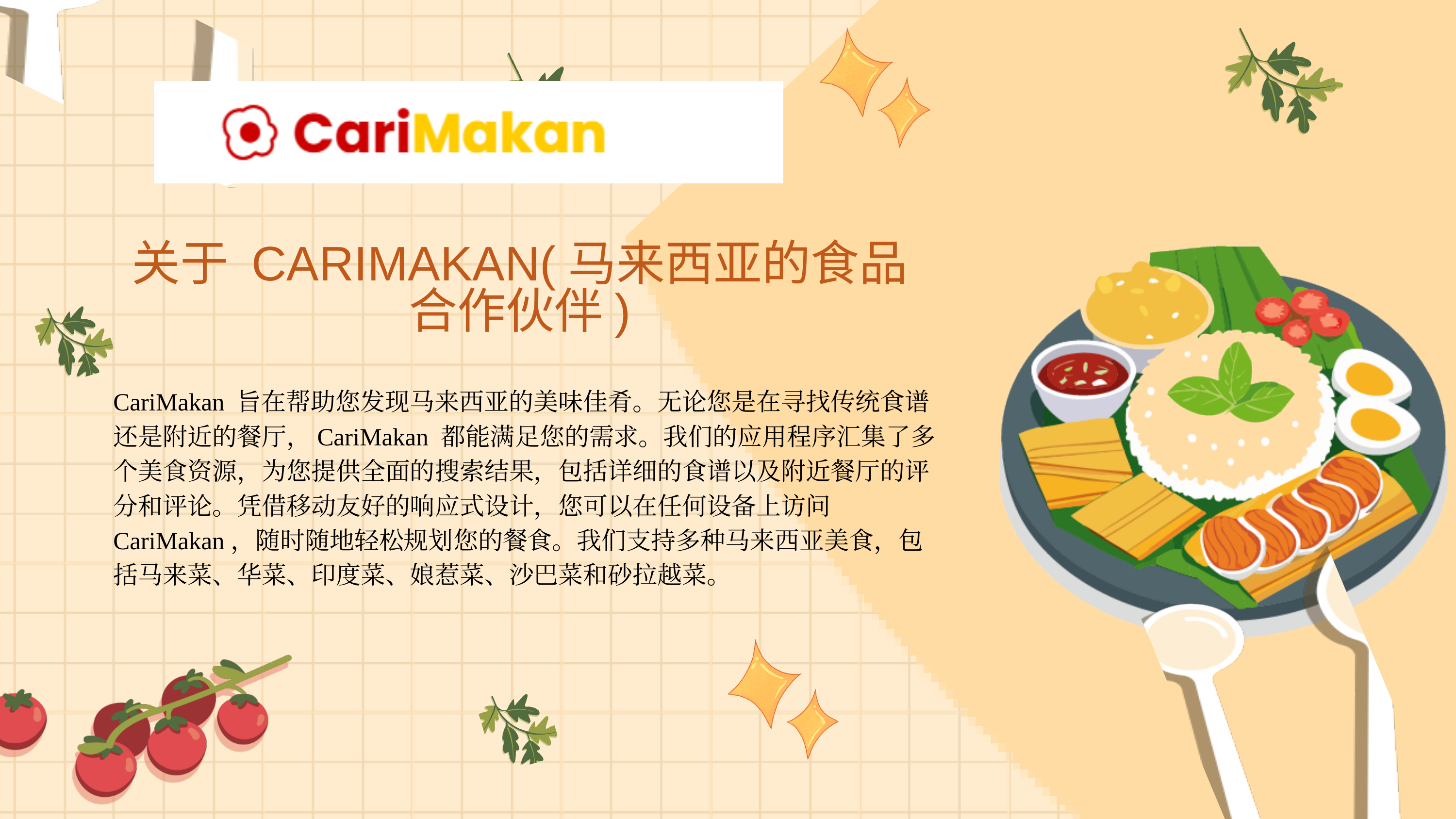

关于 CARIMAKAN(马来西亚的食品合作伙伴)

CariMakan 旨在帮助您发现马来西亚的美味佳肴。无论您是在寻找传统食谱还是附近的餐厅，CariMakan 都能满足您的需求。我们的应用程序汇集了多个美食资源，为您提供全面的搜索结果，包括详细的食谱以及附近餐厅的评分和评论。凭借移动友好的响应式设计，您可以在任何设备上访问 CariMakan，随时随地轻松规划您的餐食。我们支持多种马来西亚美食，包括马来菜、华菜、印度菜、娘惹菜、沙巴菜和砂拉越菜。